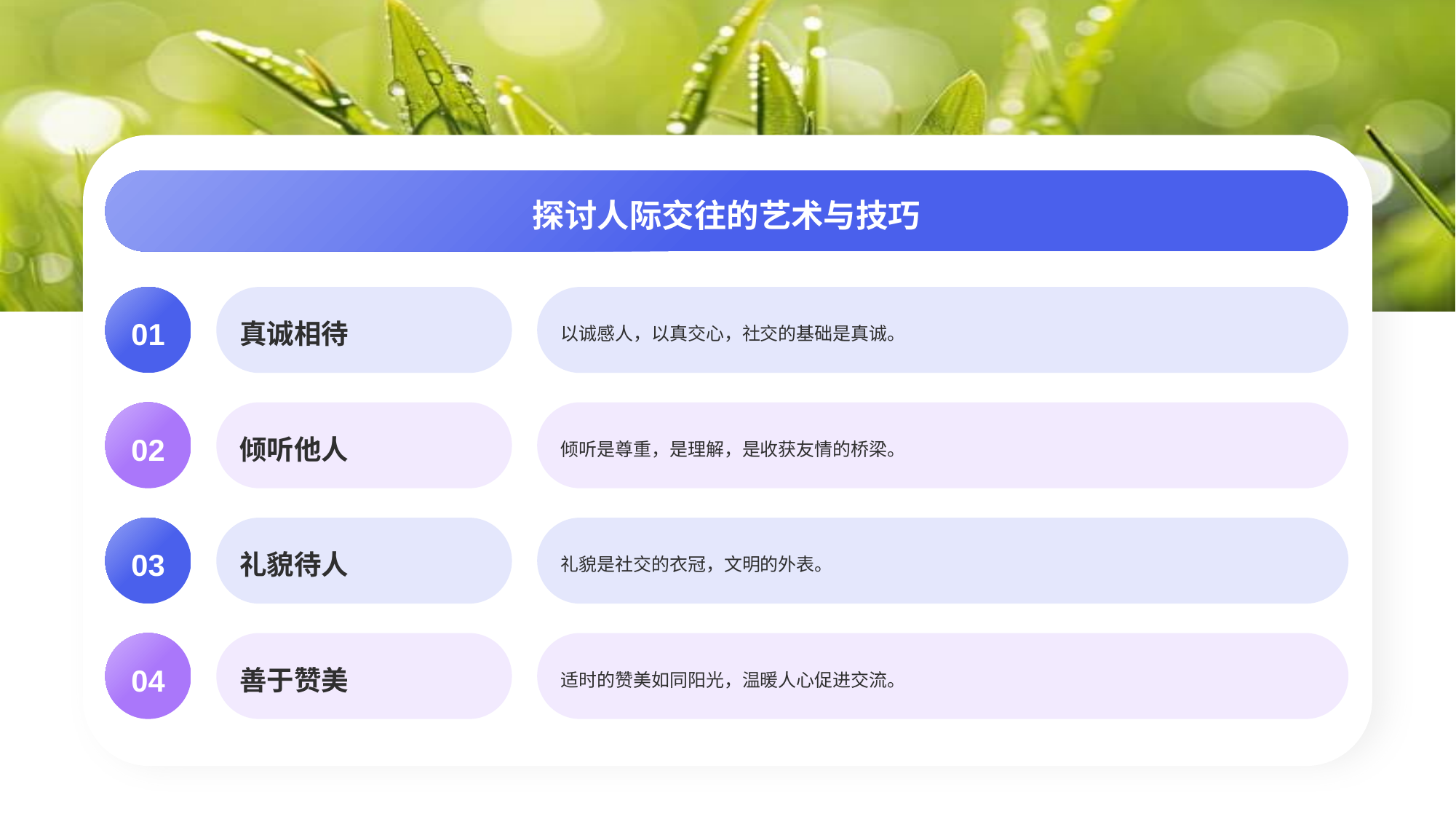

探讨人际交往的艺术与技巧
01
真诚相待
以诚感人，以真交心，社交的基础是真诚。
02
倾听他人
倾听是尊重，是理解，是收获友情的桥梁。
03
礼貌待人
礼貌是社交的衣冠，文明的外表。
04
善于赞美
适时的赞美如同阳光，温暖人心促进交流。
# 社交之道